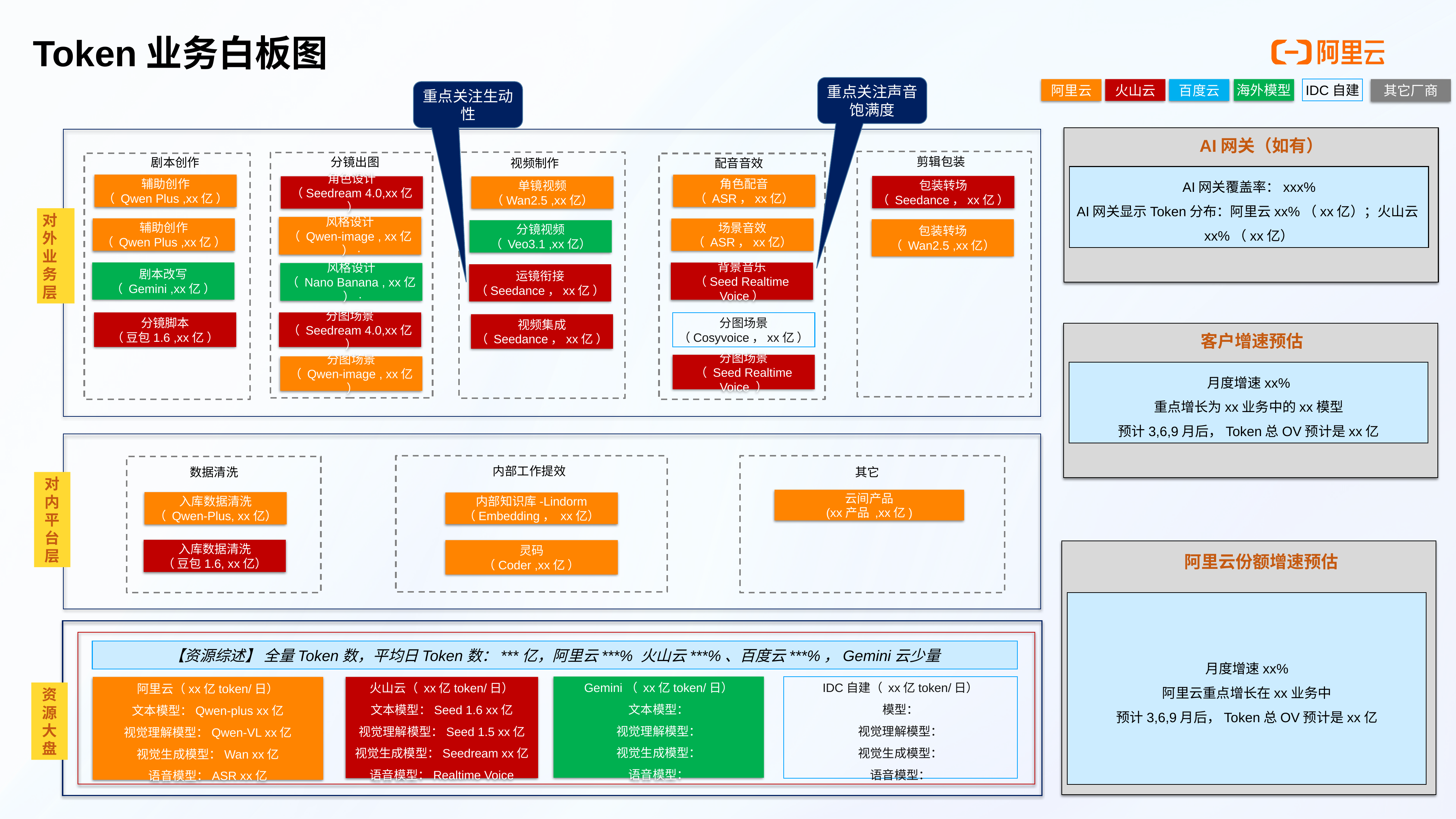

Token业务白板图
重点关注声音饱满度
海外模型
IDC自建
其它厂商
阿里云
火山云
百度云
重点关注生动性

AI网关（如有）
剪辑包装

分镜出图
剧本创作

视频制作
配音音效

AI网关覆盖率：xxx%
AI网关显示Token分布：阿里云xx%（xx亿）；火山云xx%（xx亿）
辅助创作
（ Qwen Plus ,xx亿 ）
角色配音
（ ASR，xx亿）
包装转场
（ Seedance，xx亿 ）
角色设计
（Seedream 4.0,xx亿 ）
单镜视频
（Wan2.5 ,xx亿）
对外业务层
风格设计
（ Qwen-image , xx亿 ）·
辅助创作
（ Qwen Plus ,xx亿 ）
场景音效
（ ASR，xx亿）
包装转场
（ Wan2.5 ,xx亿）
分镜视频
（ Veo3.1 ,xx亿）
剧本改写
（ Gemini ,xx亿 ）
背景音乐
（Seed Realtime Voice）
风格设计
（ Nano Banana , xx亿 ）·
运镜衔接
（Seedance，xx亿 ）
分图场景
（ Seedream 4.0,xx亿 ）
分镜脚本
（ 豆包1.6 ,xx亿 ）
分图场景
（Cosyvoice，xx亿 ）
视频集成
（ Seedance，xx亿 ）

客户增速预估
分图场景
（ Seed Realtime Voice ）
分图场景
（ Qwen-image , xx亿 ）
月度增速xx%
重点增长为xx业务中的xx模型
预计3,6,9月后，Token总OV预计是xx亿

内部工作提效
数据清洗
其它
对内平台层
云间产品
(xx产品 ,xx亿)
入库数据清洗
（ Qwen-Plus, xx亿）
内部知识库-Lindorm
（Embedding， xx亿）
入库数据清洗
（ 豆包1.6, xx亿）
灵码
（Coder ,xx亿 ）

阿里云份额增速预估
月度增速xx%
阿里云重点增长在xx业务中
预计3,6,9月后，Token总OV预计是xx亿

【资源综述】 全量Token数，平均日Token数：***亿，阿里云***% 火山云***%、百度云***%，Gemini云少量
Gemini（ xx亿token/日）
文本模型：
视觉理解模型：
视觉生成模型：
语音模型：
IDC自建（ xx亿token/日）
模型：
视觉理解模型：
视觉生成模型：
语音模型：
阿里云（xx亿token/日）
文本模型：Qwen-plus xx亿
视觉理解模型：Qwen-VL xx亿
视觉生成模型：Wan xx亿
语音模型：ASR xx亿
火山云（ xx亿token/日）
文本模型：Seed 1.6 xx亿
视觉理解模型：Seed 1.5 xx亿
视觉生成模型：Seedream xx亿
语音模型：Realtime Voice
资源大盘